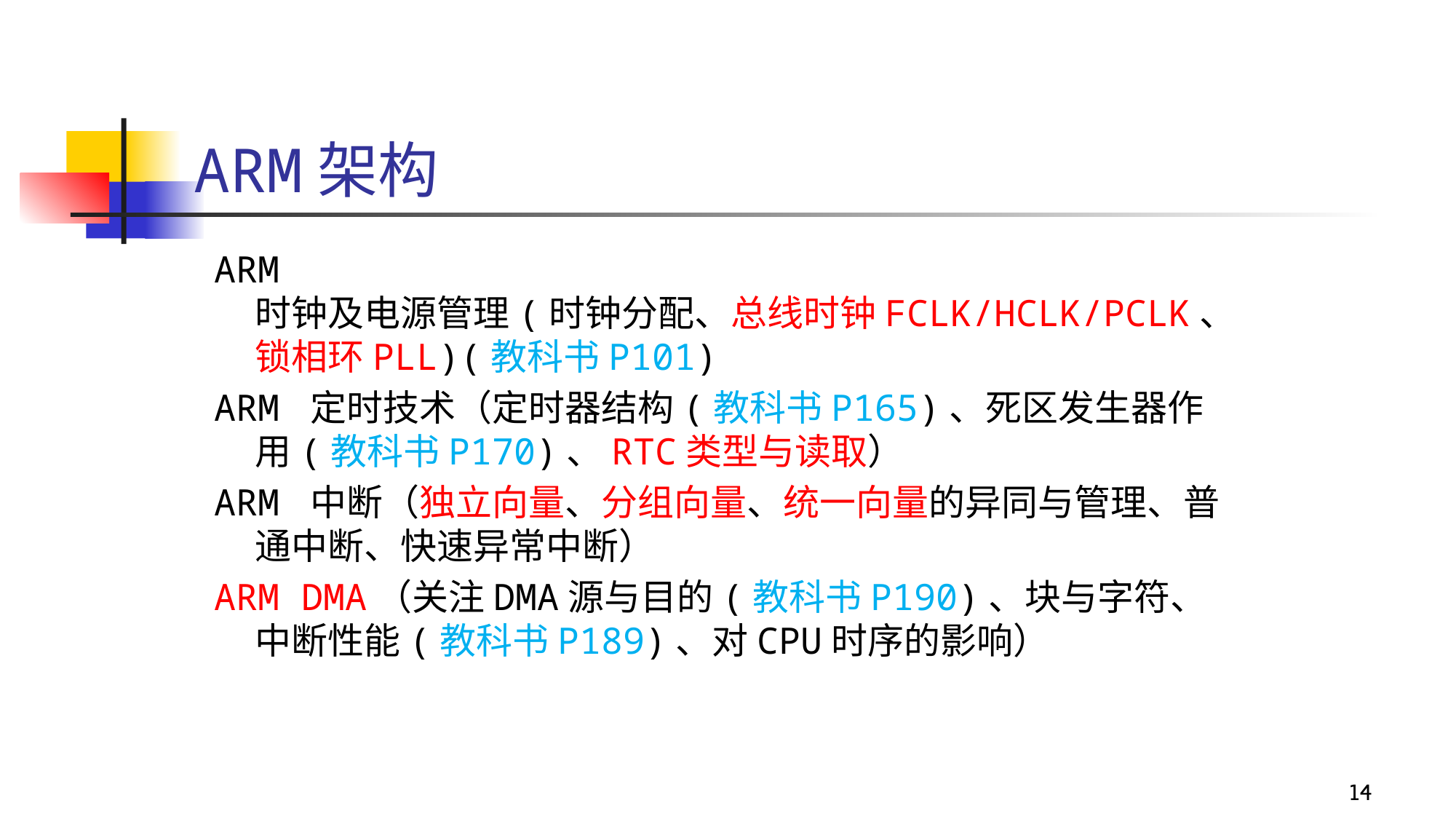

# ARM架构
ARM 时钟及电源管理(时钟分配、总线时钟FCLK/HCLK/PCLK、锁相环PLL)(教科书P101)
ARM 定时技术（定时器结构(教科书P165)、死区发生器作用(教科书P170)、RTC类型与读取）
ARM 中断（独立向量、分组向量、统一向量的异同与管理、普通中断、快速异常中断）
ARM DMA（关注DMA源与目的(教科书P190)、块与字符、中断性能(教科书P189)、对CPU时序的影响）

14